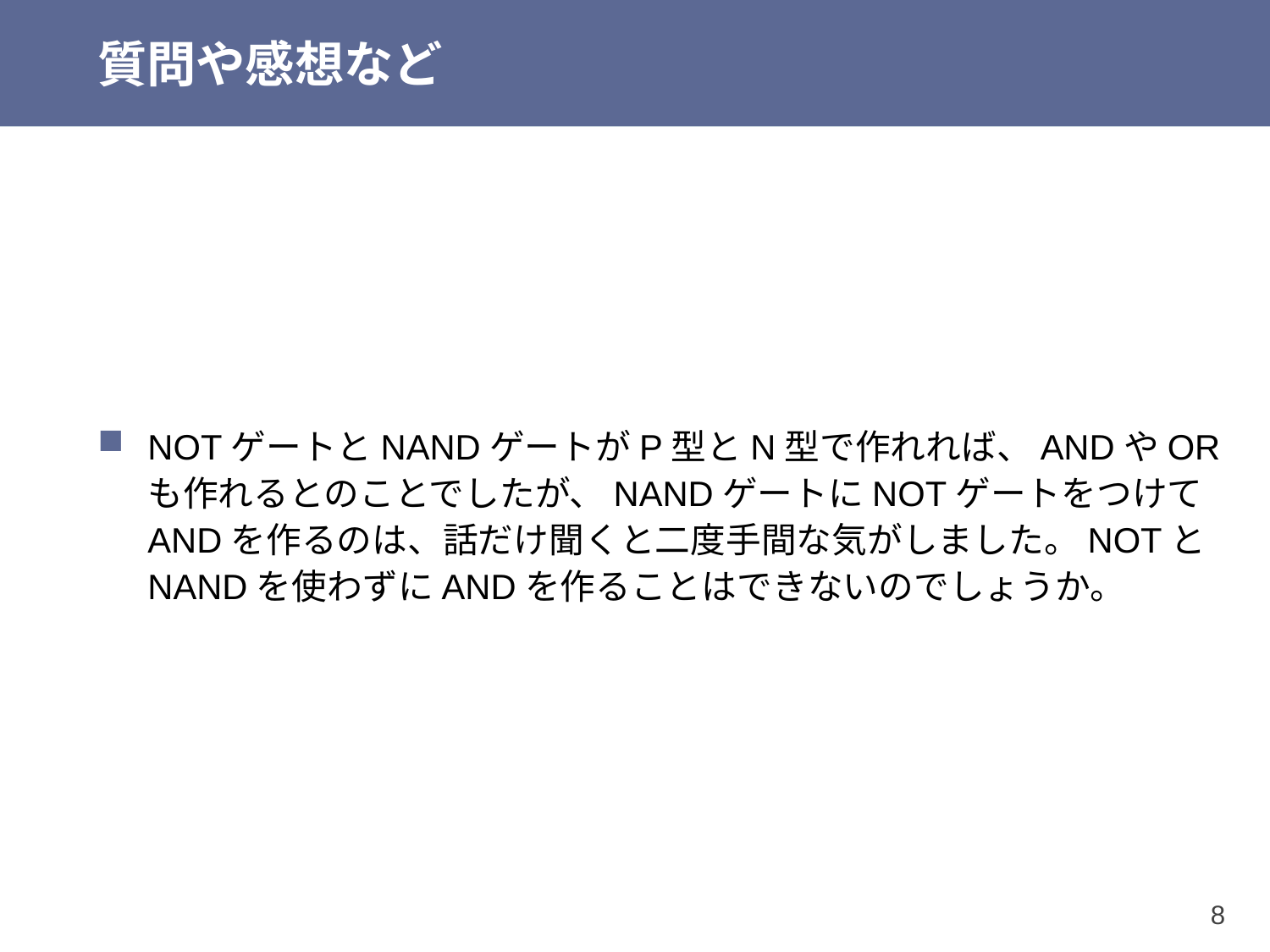

# 質問や感想など
NOTゲートとNANDゲートがP型とN型で作れれば、ANDやORも作れるとのことでしたが、NANDゲートにNOTゲートをつけてANDを作るのは、話だけ聞くと二度手間な気がしました。NOTとNANDを使わずにANDを作ることはできないのでしょうか。